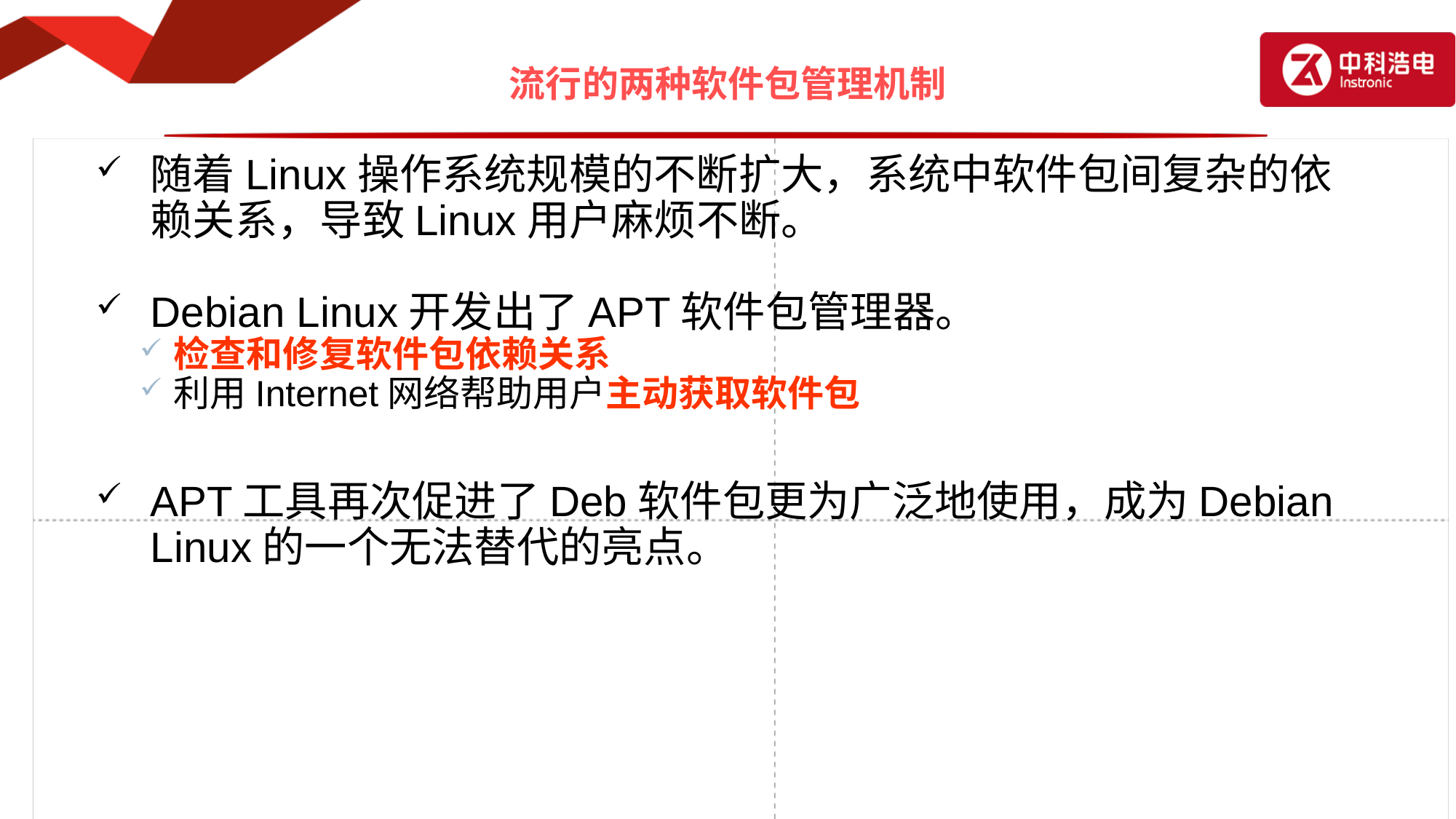

# 流行的两种软件包管理机制
随着Linux操作系统规模的不断扩大，系统中软件包间复杂的依赖关系，导致Linux用户麻烦不断。

Debian Linux开发出了APT软件包管理器。
检查和修复软件包依赖关系
利用Internet网络帮助用户主动获取软件包

APT工具再次促进了Deb软件包更为广泛地使用，成为Debian Linux的一个无法替代的亮点。